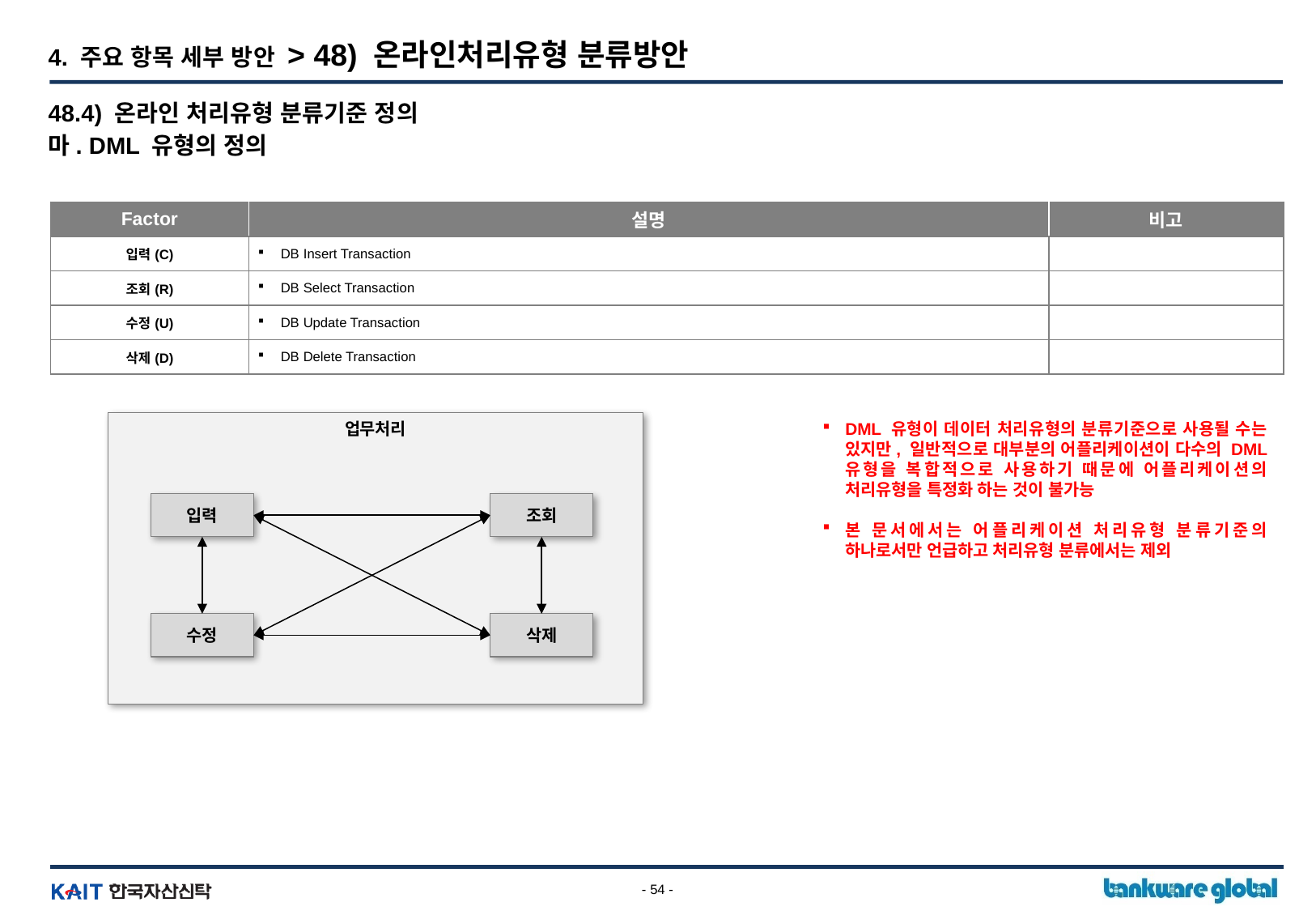

4. 주요 항목 세부 방안 > 48) 온라인처리유형 분류방안
48.4) 온라인 처리유형 분류기준 정의
마. DML 유형의 정의
| Factor | 설명 | 비고 |
| --- | --- | --- |
| 입력(C) | DB Insert Transaction |  |
| 조회(R) | DB Select Transaction |  |
| 수정(U) | DB Update Transaction |  |
| 삭제(D) | DB Delete Transaction |  |
DML 유형이 데이터 처리유형의 분류기준으로 사용될 수는 있지만, 일반적으로 대부분의 어플리케이션이 다수의 DML 유형을 복합적으로 사용하기 때문에 어플리케이션의 처리유형을 특정화 하는 것이 불가능

본 문서에서는 어플리케이션 처리유형 분류기준의 하나로서만 언급하고 처리유형 분류에서는 제외
업무처리
입력
조회
수정
삭제